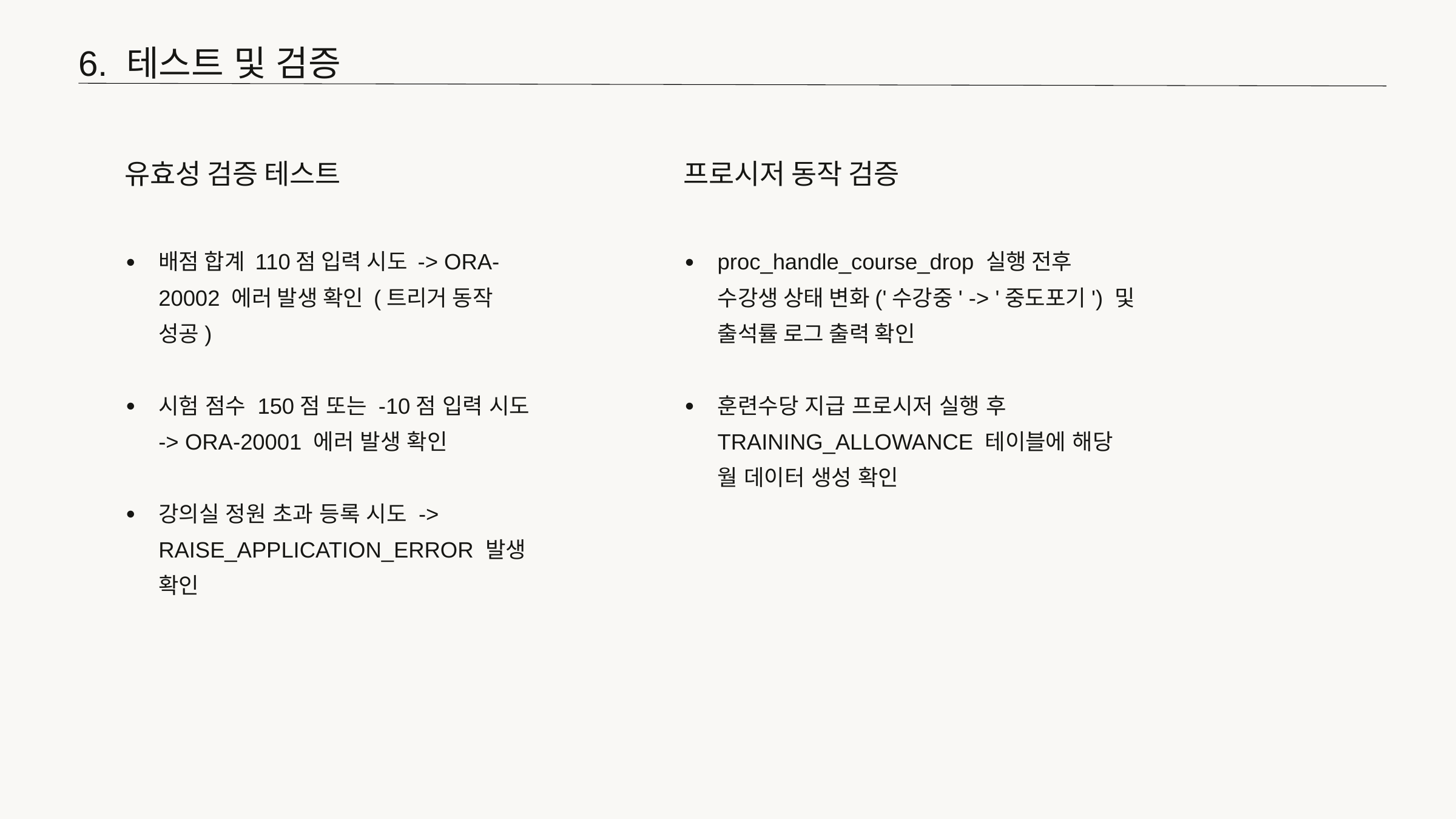

6. 테스트 및 검증
유효성 검증 테스트
프로시저 동작 검증
배점 합계 110점 입력 시도 -> ORA-20002 에러 발생 확인 (트리거 동작 성공)

시험 점수 150점 또는 -10점 입력 시도 -> ORA-20001 에러 발생 확인

강의실 정원 초과 등록 시도 -> RAISE_APPLICATION_ERROR 발생 확인

proc_handle_course_drop 실행 전후
수강생 상태 변화('수강중' -> '중도포기') 및
출석률 로그 출력 확인

훈련수당 지급 프로시저 실행 후
TRAINING_ALLOWANCE 테이블에 해당
월 데이터 생성 확인